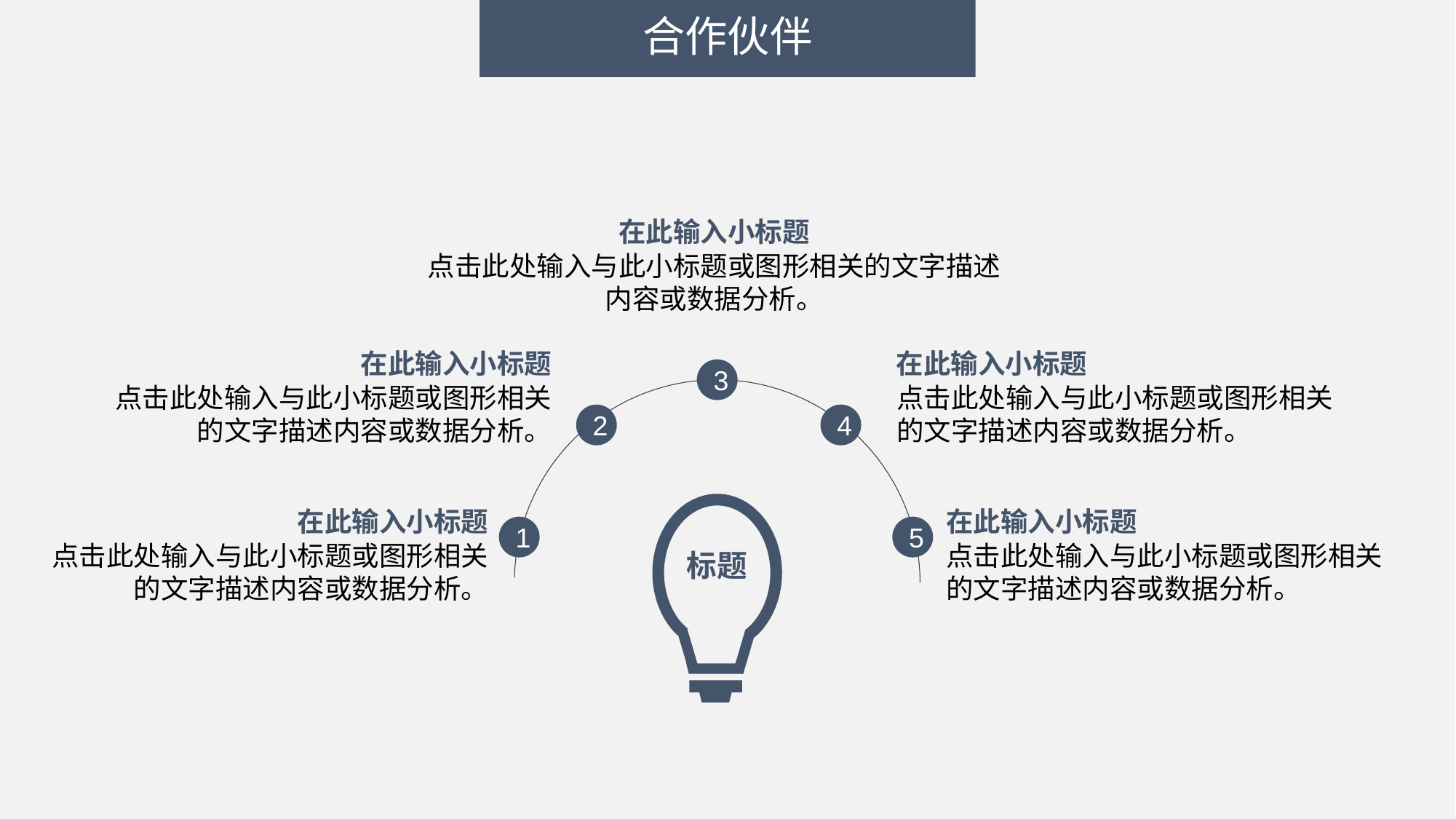

# 合作伙伴
在此输入小标题
点击此处输入与此小标题或图形相关的文字描述内容或数据分析。
在此输入小标题
在此输入小标题
3
点击此处输入与此小标题或图形相关的文字描述内容或数据分析。
点击此处输入与此小标题或图形相关的文字描述内容或数据分析。

2
4

标题
在此输入小标题
在此输入小标题
1
5
点击此处输入与此小标题或图形相关的文字描述内容或数据分析。
点击此处输入与此小标题或图形相关的文字描述内容或数据分析。